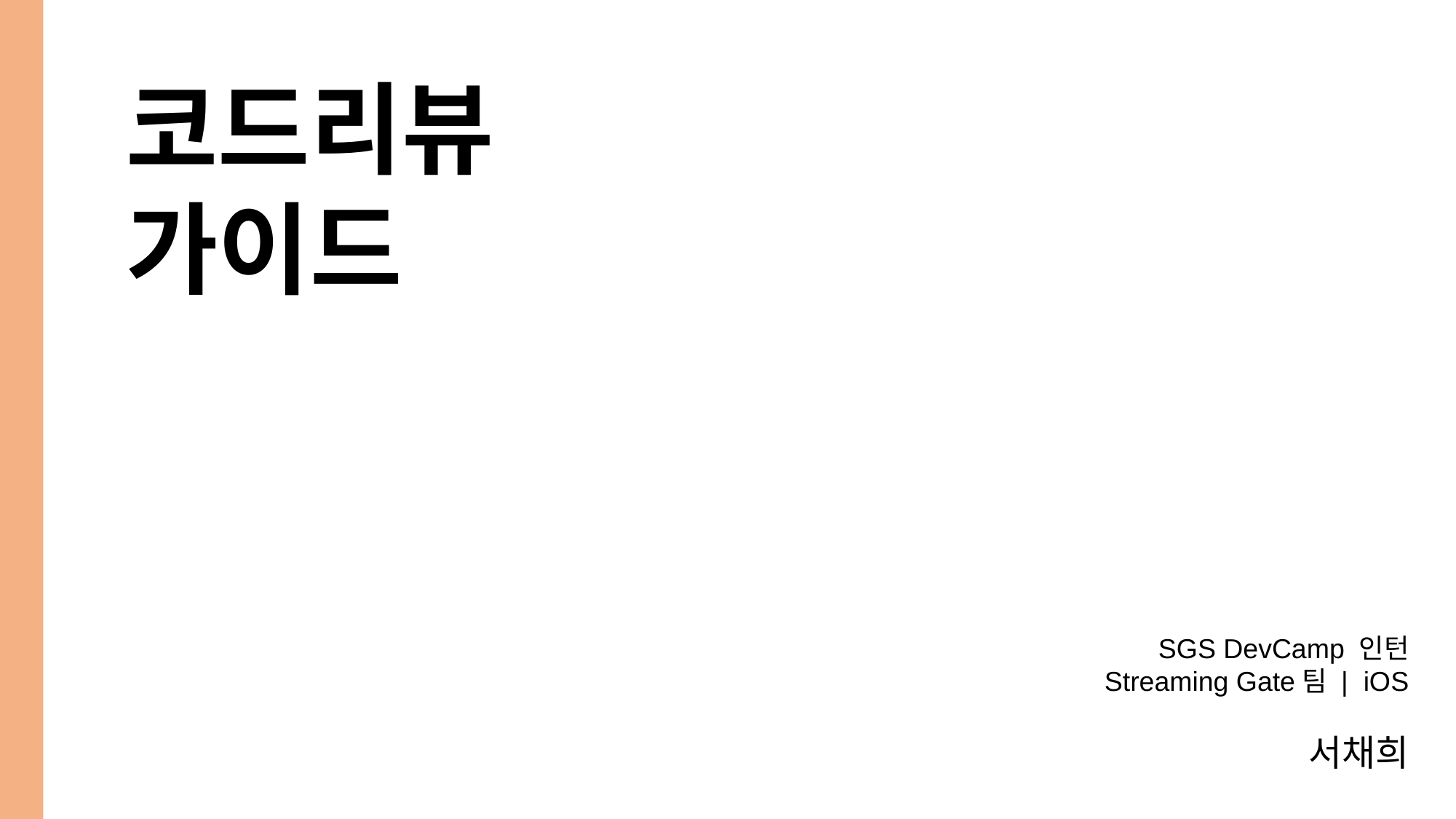

코드리뷰  가이드
SGS DevCamp 인턴
Streaming Gate팀 |  iOS

서채희